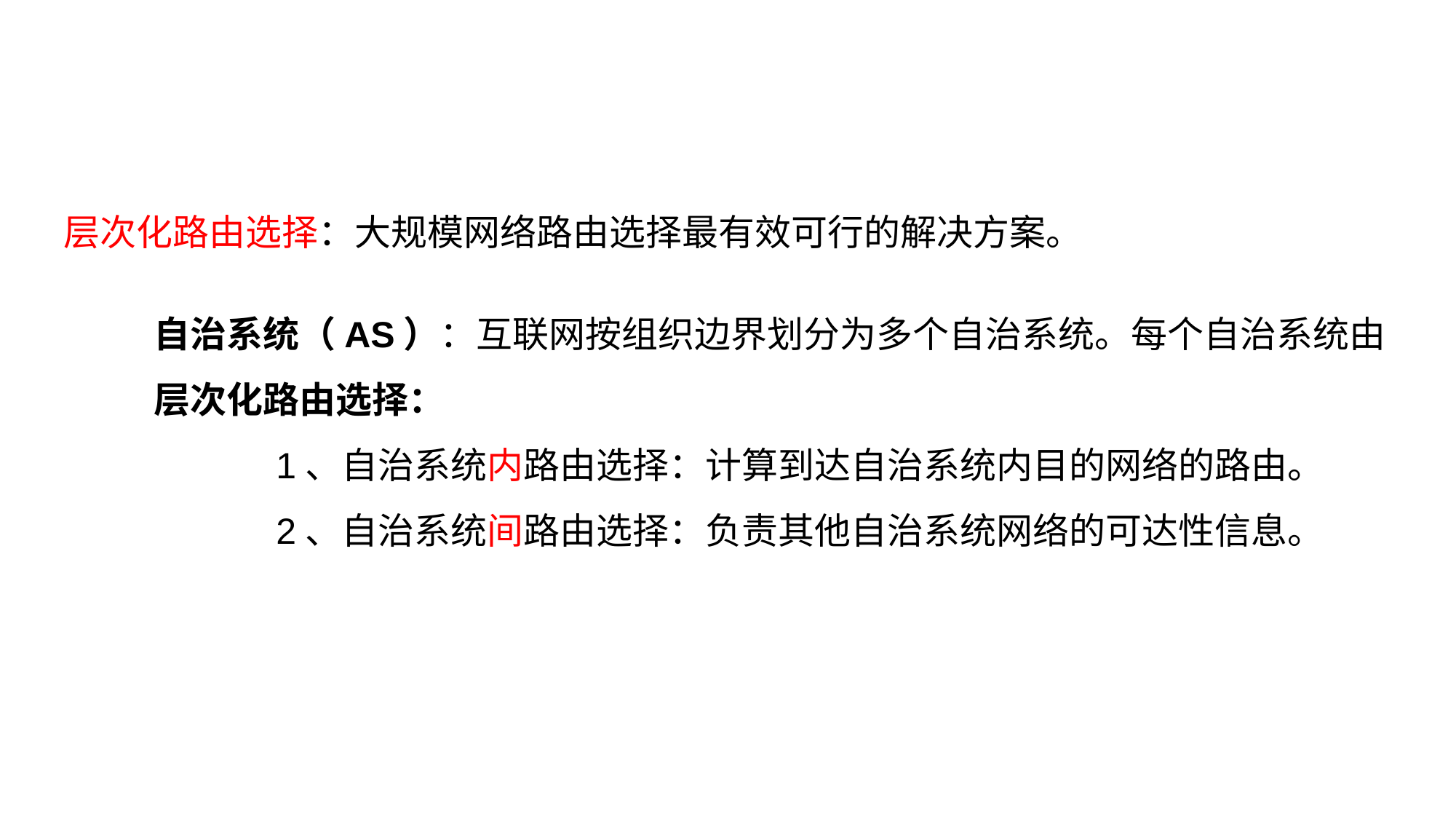

层次化路由选择：大规模网络路由选择最有效可行的解决方案。
自治系统（AS）：互联网按组织边界划分为多个自治系统。每个自治系统由层次化路由选择：
            1、自治系统内路由选择：计算到达自治系统内目的网络的路由。
            2、自治系统间路由选择：负责其他自治系统网络的可达性信息。